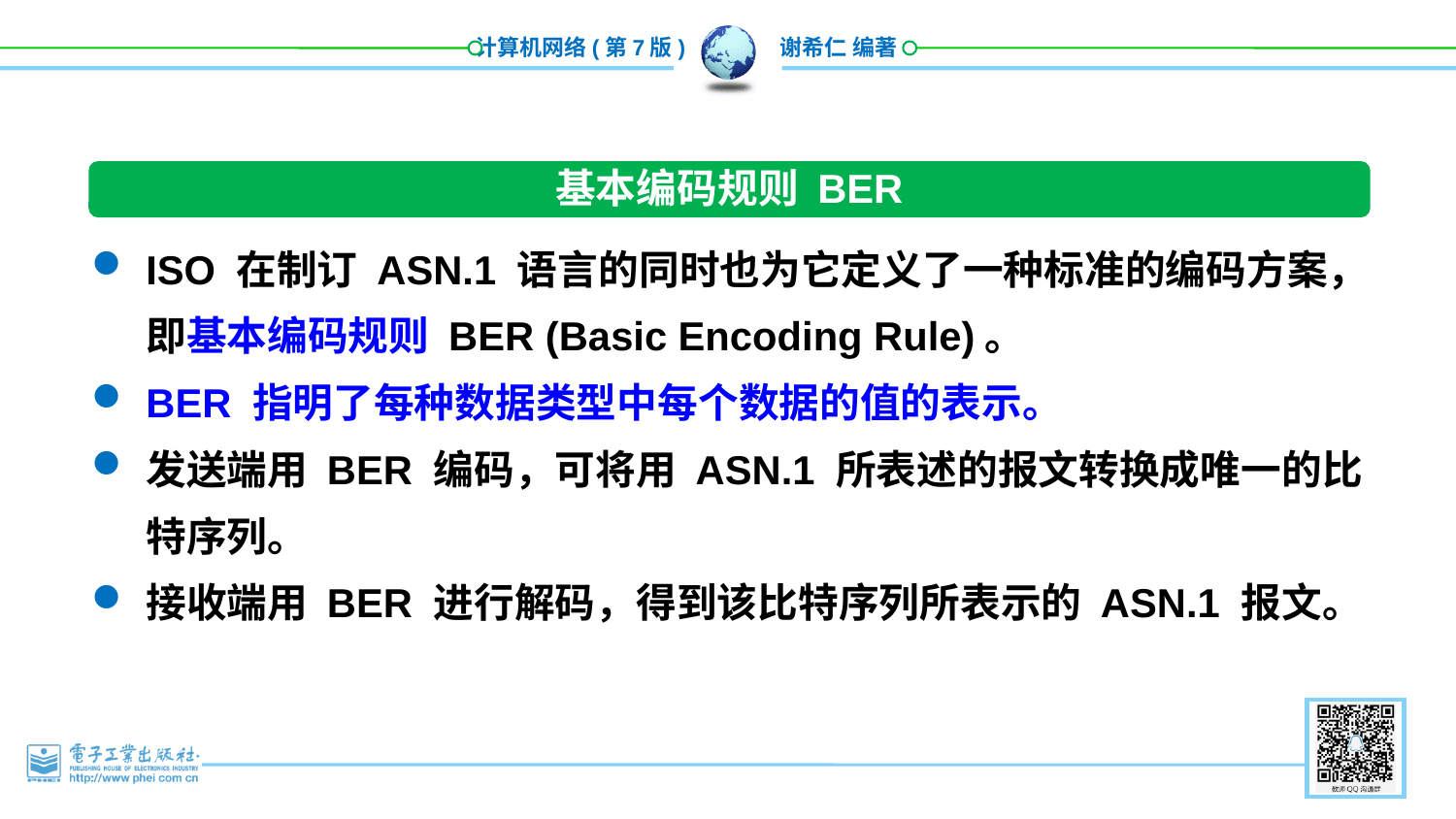

基本编码规则 BER

ISO 在制订 ASN.1 语言的同时也为它定义了一种标准的编码方案，即基本编码规则 BER (Basic Encoding Rule)。
BER 指明了每种数据类型中每个数据的值的表示。
发送端用 BER 编码，可将用 ASN.1 所表述的报文转换成唯一的比特序列。
接收端用 BER 进行解码，得到该比特序列所表示的 ASN.1 报文。